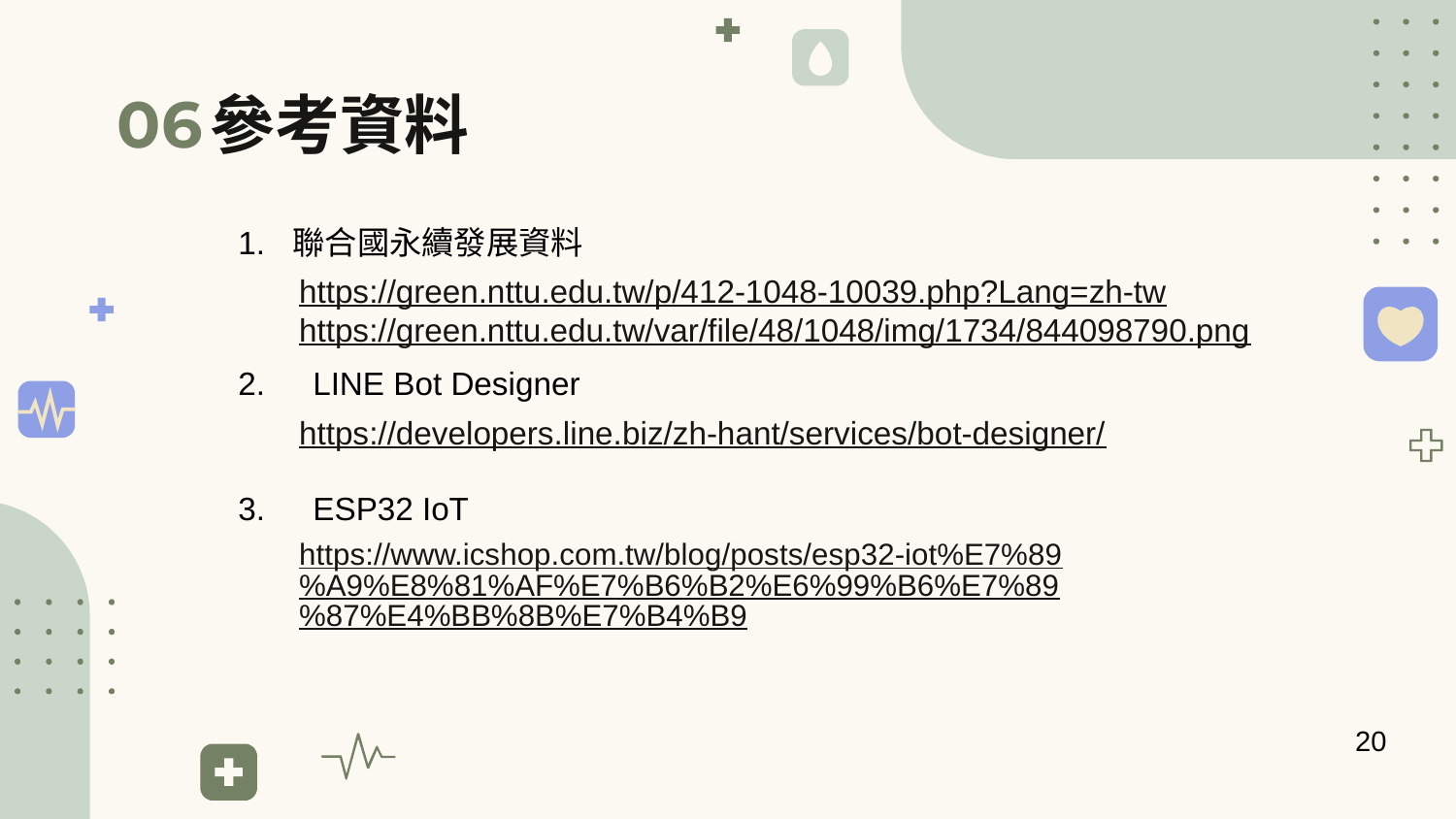

參考資料
06
聯合國永續發展資料

2.　LINE Bot Designer

3.　ESP32 IoT
https://green.nttu.edu.tw/p/412-1048-10039.php?Lang=zh-tw
https://green.nttu.edu.tw/var/file/48/1048/img/1734/844098790.png
https://developers.line.biz/zh-hant/services/bot-designer/
https://www.icshop.com.tw/blog/posts/esp32-iot%E7%89%A9%E8%81%AF%E7%B6%B2%E6%99%B6%E7%89%87%E4%BB%8B%E7%B4%B9
20